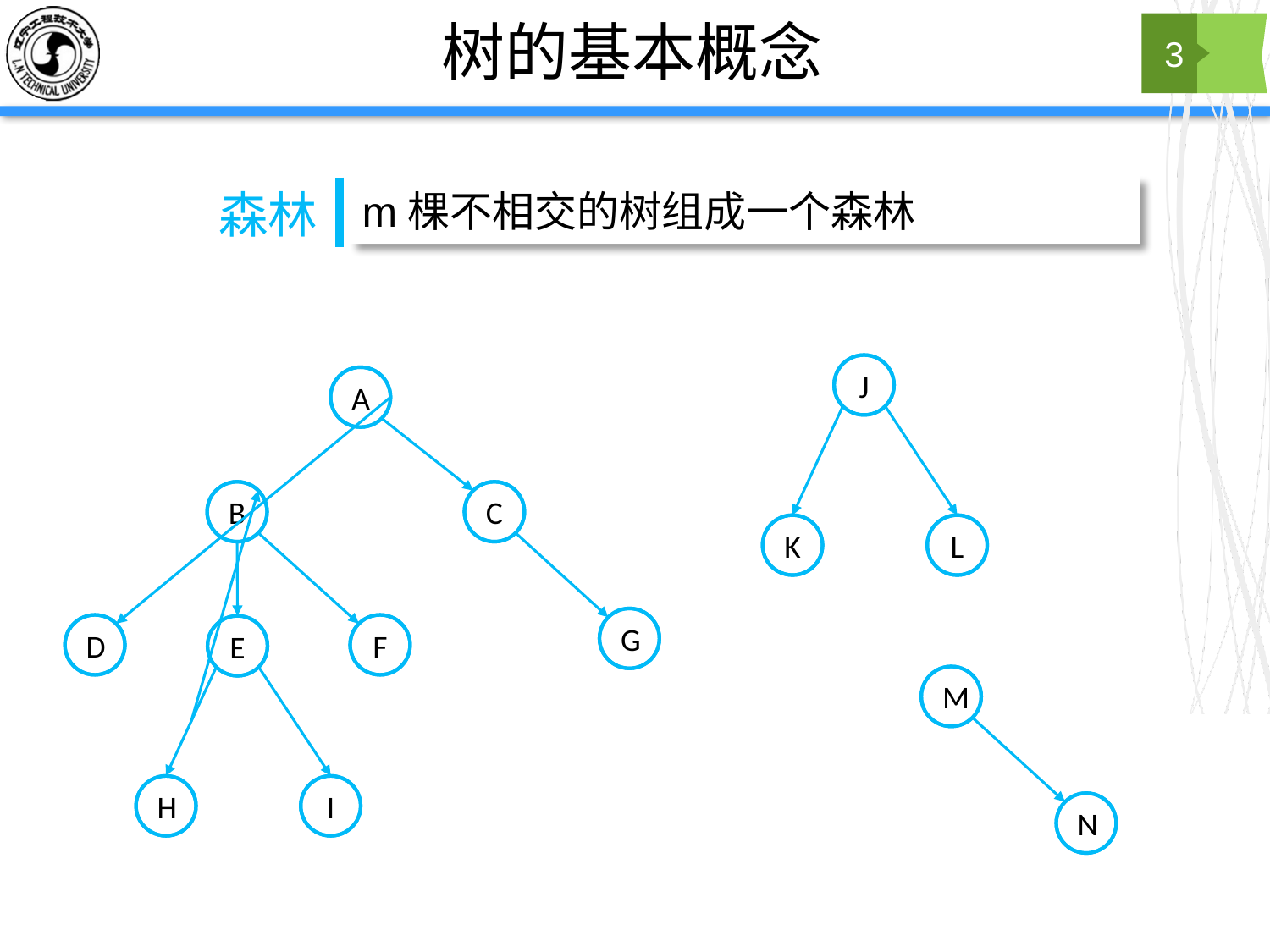

# 树的基本概念
3

m棵不相交的树组成一个森林
森林
J
K
L
A
B
C
G
D
F
E
M
N
H
I